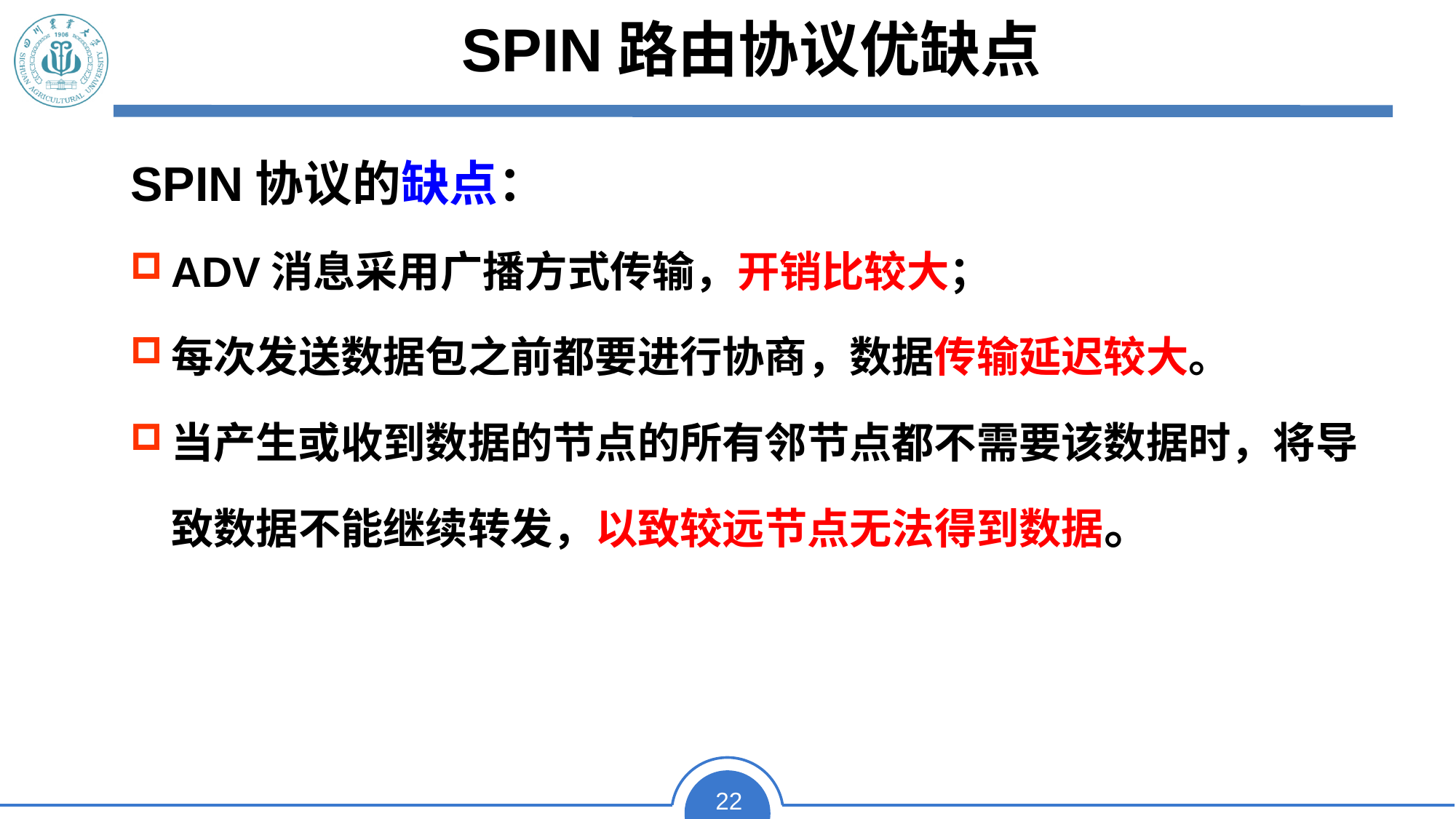

# SPIN路由协议优缺点
SPIN协议的缺点：
ADV消息采用广播方式传输，开销比较大；
每次发送数据包之前都要进行协商，数据传输延迟较大。
当产生或收到数据的节点的所有邻节点都不需要该数据时，将导致数据不能继续转发，以致较远节点无法得到数据。